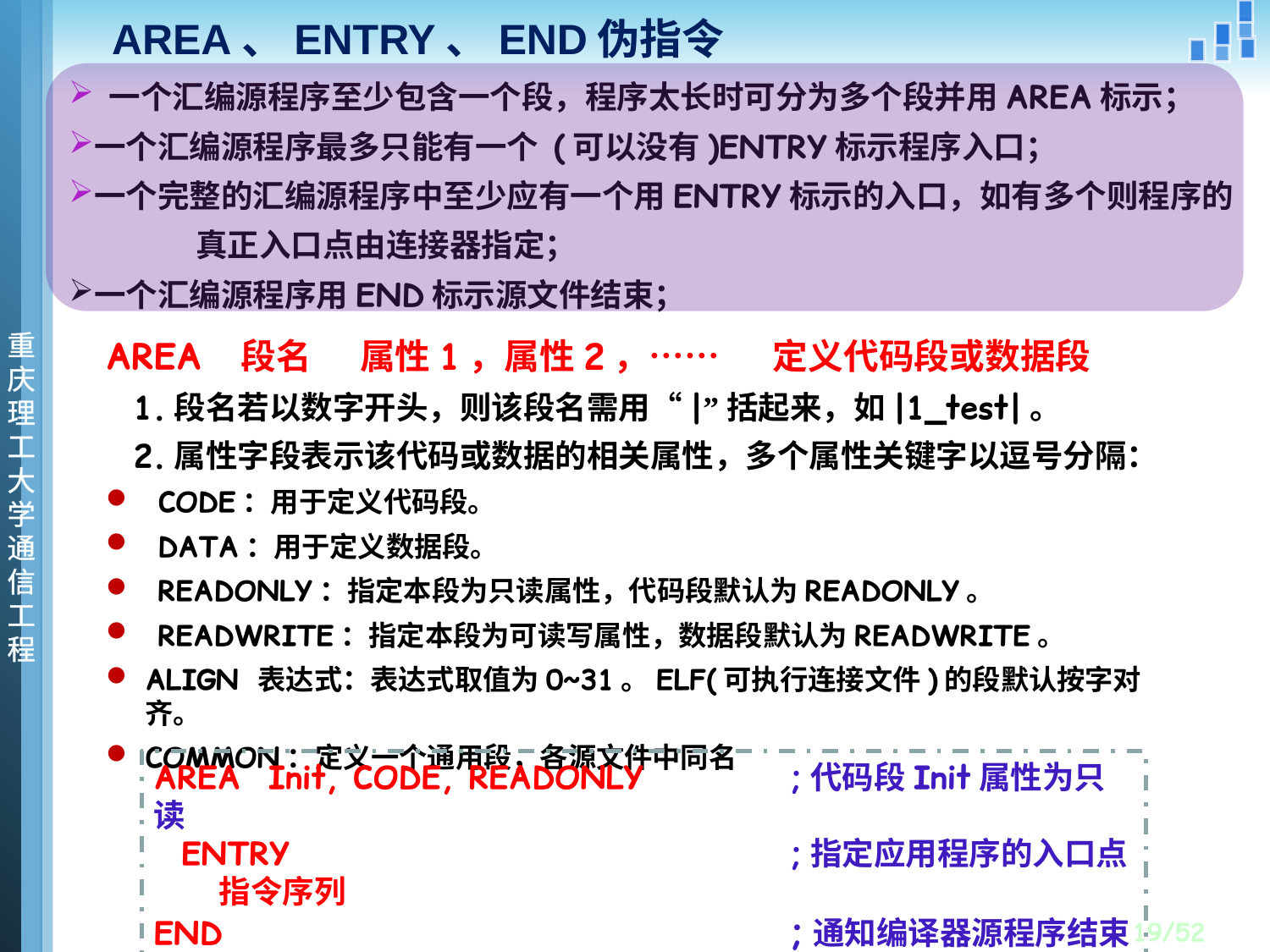

# AREA、ENTRY、END伪指令
 一个汇编源程序至少包含一个段，程序太长时可分为多个段并用AREA标示；
一个汇编源程序最多只能有一个 (可以没有)ENTRY标示程序入口；
一个完整的汇编源程序中至少应有一个用ENTRY标示的入口，如有多个则程序的	真正入口点由连接器指定；
一个汇编源程序用END标示源文件结束；

AREA  段名	属性1，属性2，……	    定义代码段或数据段
  1.段名若以数字开头，则该段名需用“|”括起来，如|1_test|。
  2.属性字段表示该代码或数据的相关属性，多个属性关键字以逗号分隔：
  CODE：用于定义代码段。
 DATA：用于定义数据段。
 READONLY：指定本段为只读属性，代码段默认为READONLY。
 READWRITE：指定本段为可读写属性，数据段默认为READWRITE。
ALIGN 表达式：表达式取值为0~31。ELF(可执行连接文件)的段默认按字对齐。
COMMON：定义一个通用段，各源文件中同名的OMMON段共享同一段存储单元。
AREA  Init, CODE, READONLY		;代码段Init属性为只读
  ENTRY				;指定应用程序的入口点
        指令序列
END 					;通知编译器源程序结束
19/52